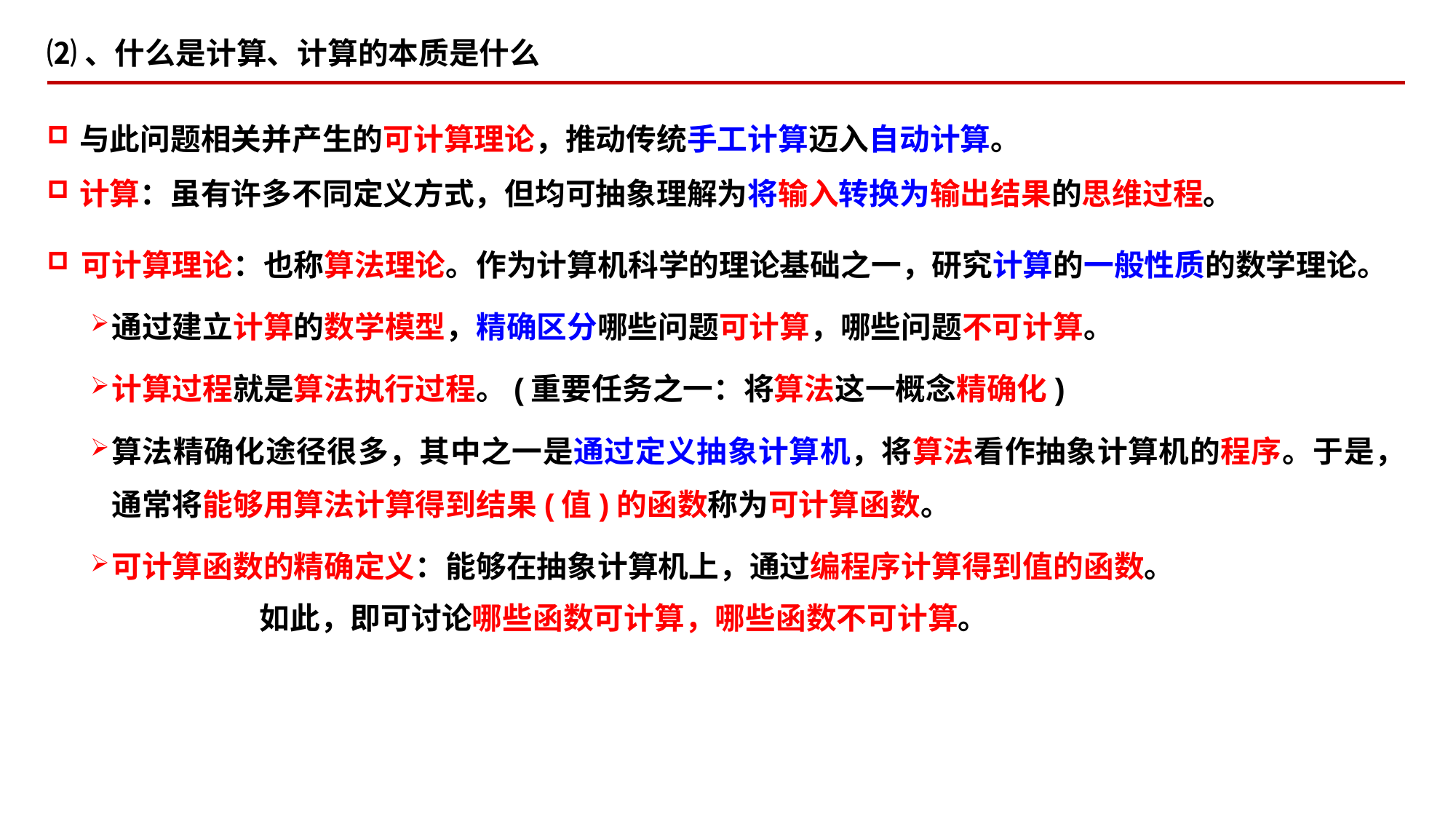

⑵、什么是计算、计算的本质是什么
与此问题相关并产生的可计算理论，推动传统手工计算迈入自动计算。
计算：虽有许多不同定义方式，但均可抽象理解为将输入转换为输出结果的思维过程。
可计算理论：也称算法理论。作为计算机科学的理论基础之一，研究计算的一般性质的数学理论。
通过建立计算的数学模型，精确区分哪些问题可计算，哪些问题不可计算。
计算过程就是算法执行过程。(重要任务之一：将算法这一概念精确化)
算法精确化途径很多，其中之一是通过定义抽象计算机，将算法看作抽象计算机的程序。于是，通常将能够用算法计算得到结果(值)的函数称为可计算函数。
可计算函数的精确定义：能够在抽象计算机上，通过编程序计算得到值的函数。
                       如此，即可讨论哪些函数可计算，哪些函数不可计算。